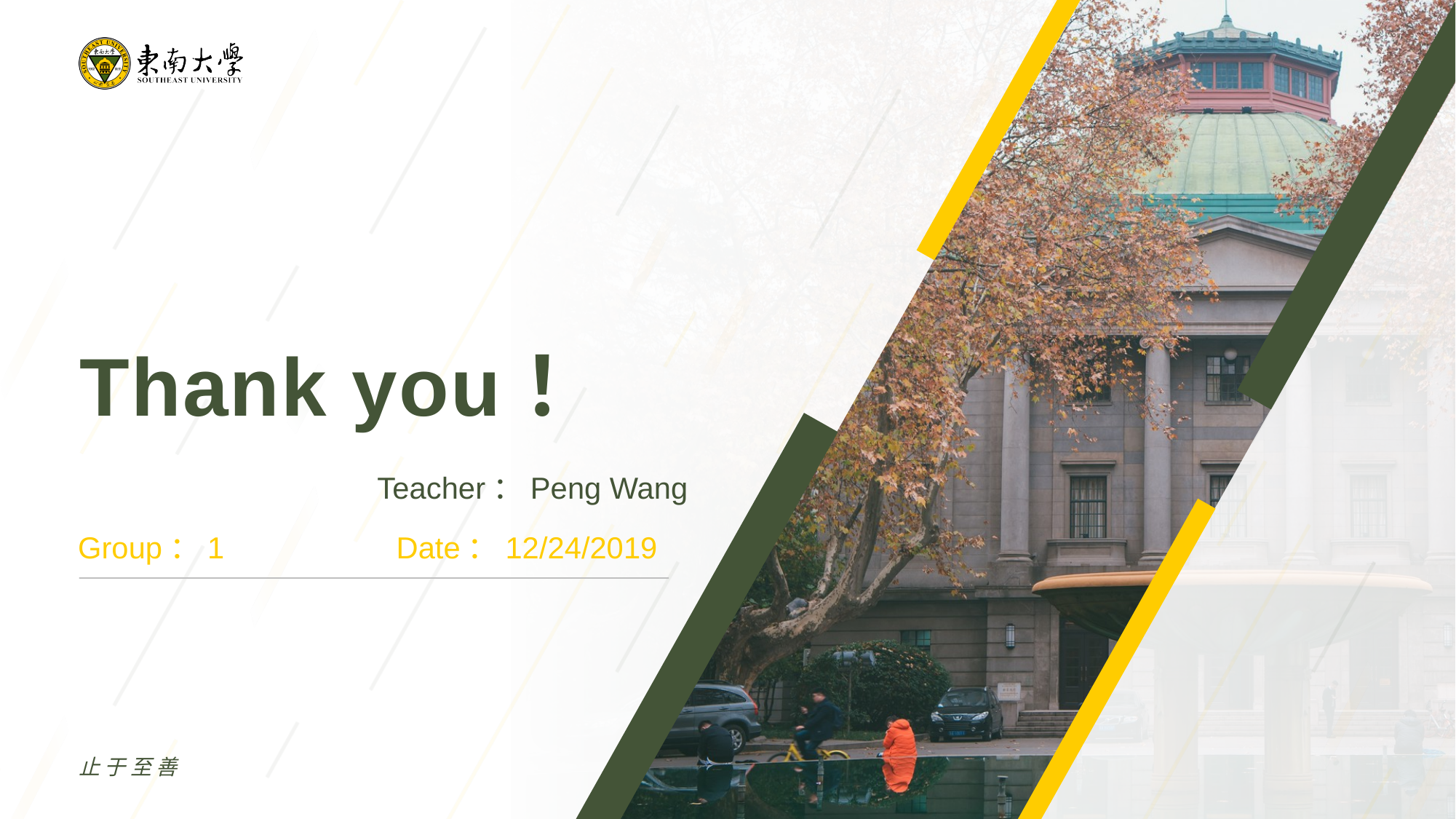

Thank you！
Teacher：Peng Wang
Group：1
Date：12/24/2019
止于至善